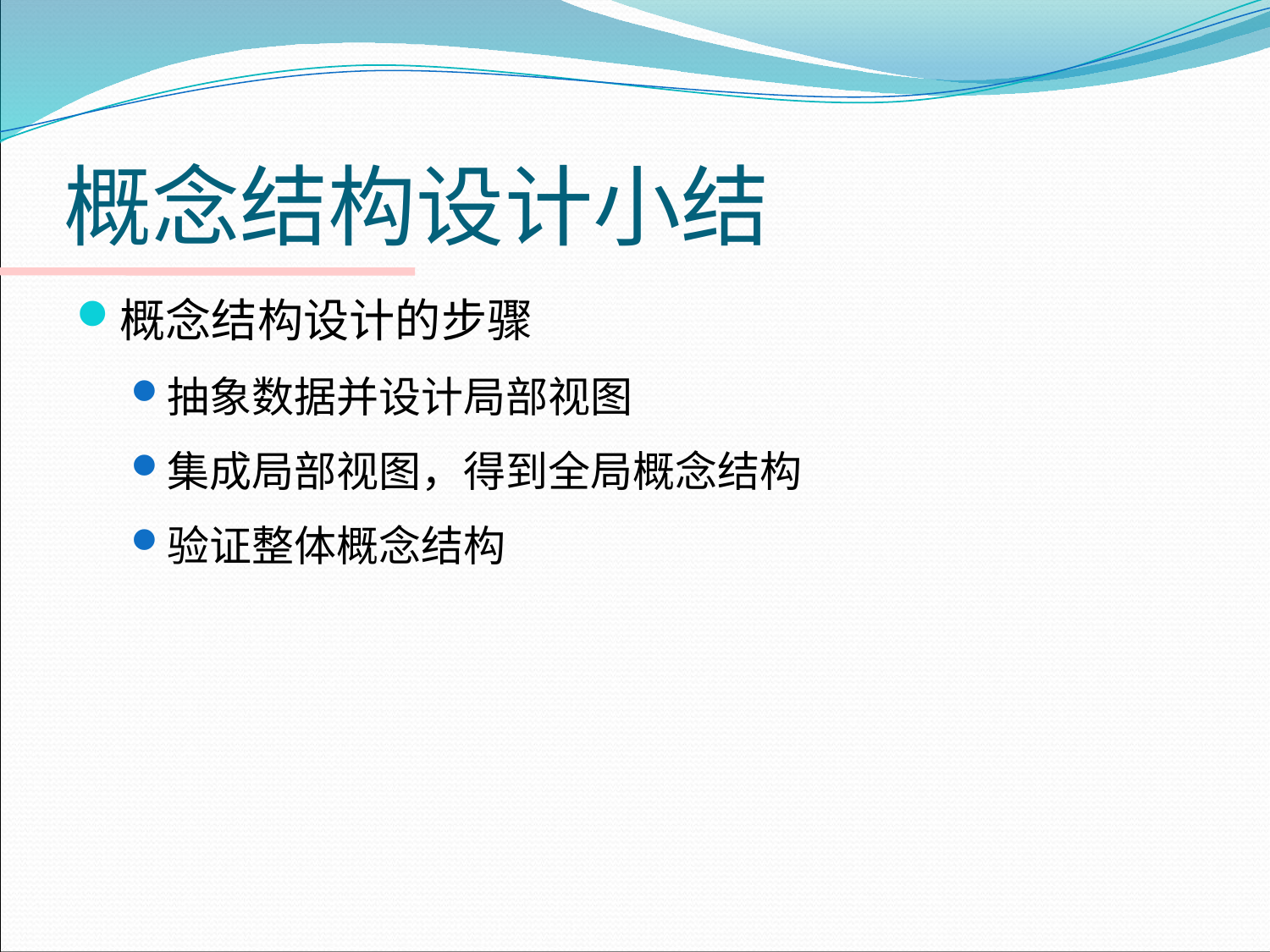

# 概念结构设计小结
概念结构设计的步骤
抽象数据并设计局部视图
集成局部视图，得到全局概念结构
验证整体概念结构

737